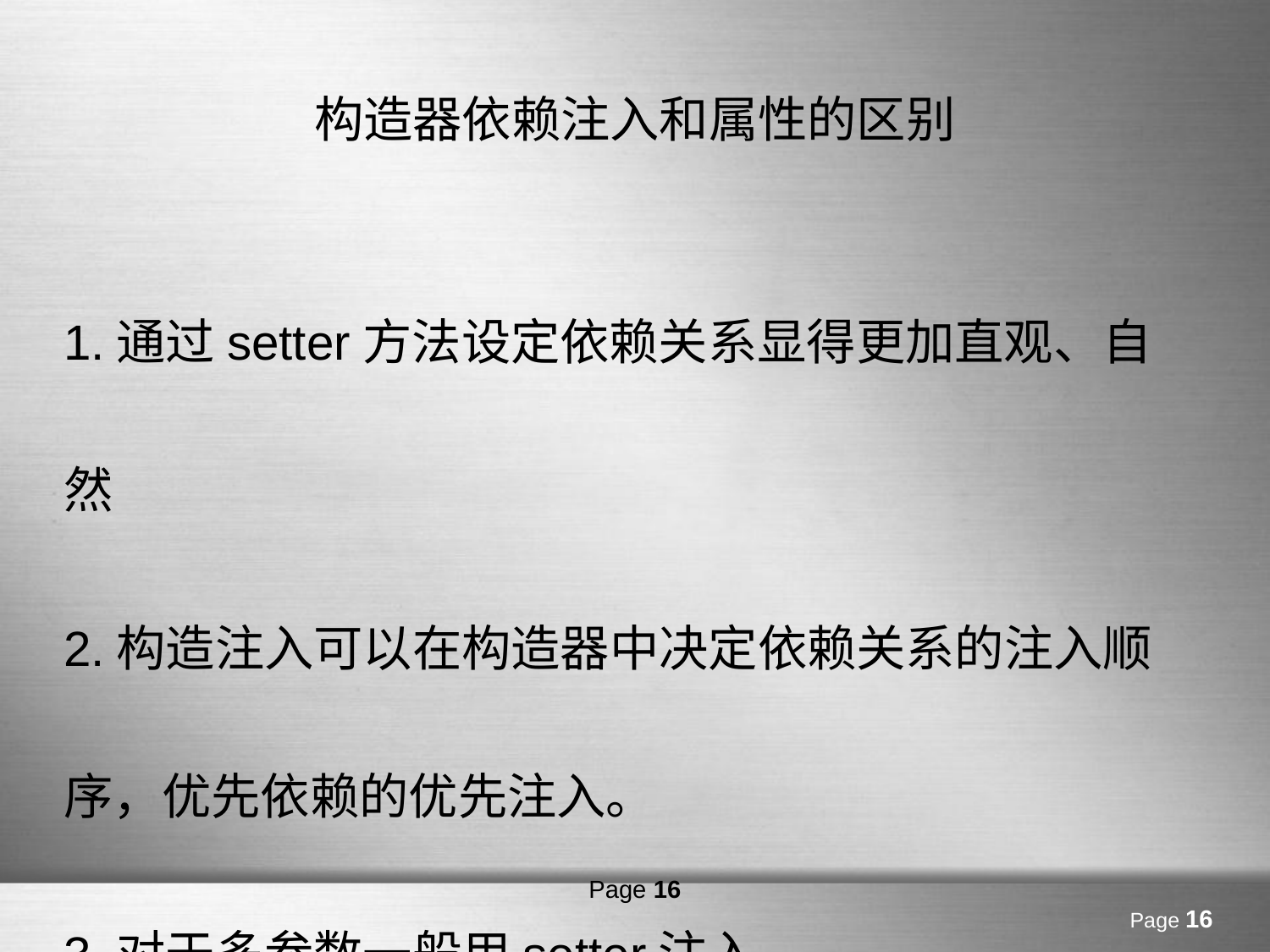

# 构造器依赖注入和属性的区别
1.通过setter方法设定依赖关系显得更加直观、自然
2.构造注入可以在构造器中决定依赖关系的注入顺序，优先依赖的优先注入。
3.对于多参数一般用setter注入

Page 16